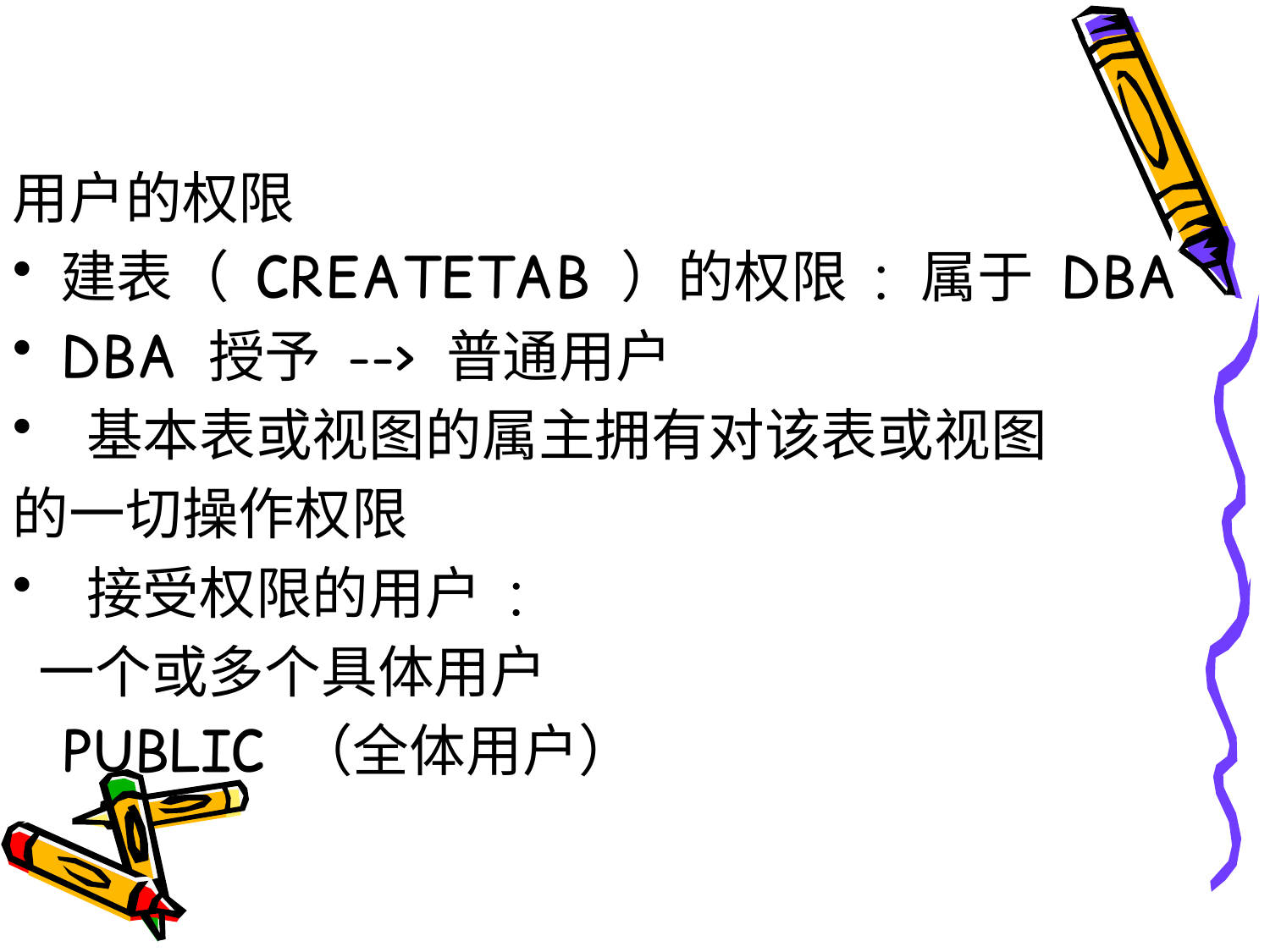

#
用户的权限
建表（ CREATETAB ）的权限 : 属于 DBA
DBA 授予 --> 普通用户
 基本表或视图的属主拥有对该表或视图
的一切操作权限
 接受权限的用户 :
 一个或多个具体用户
   PUBLIC （全体用户）